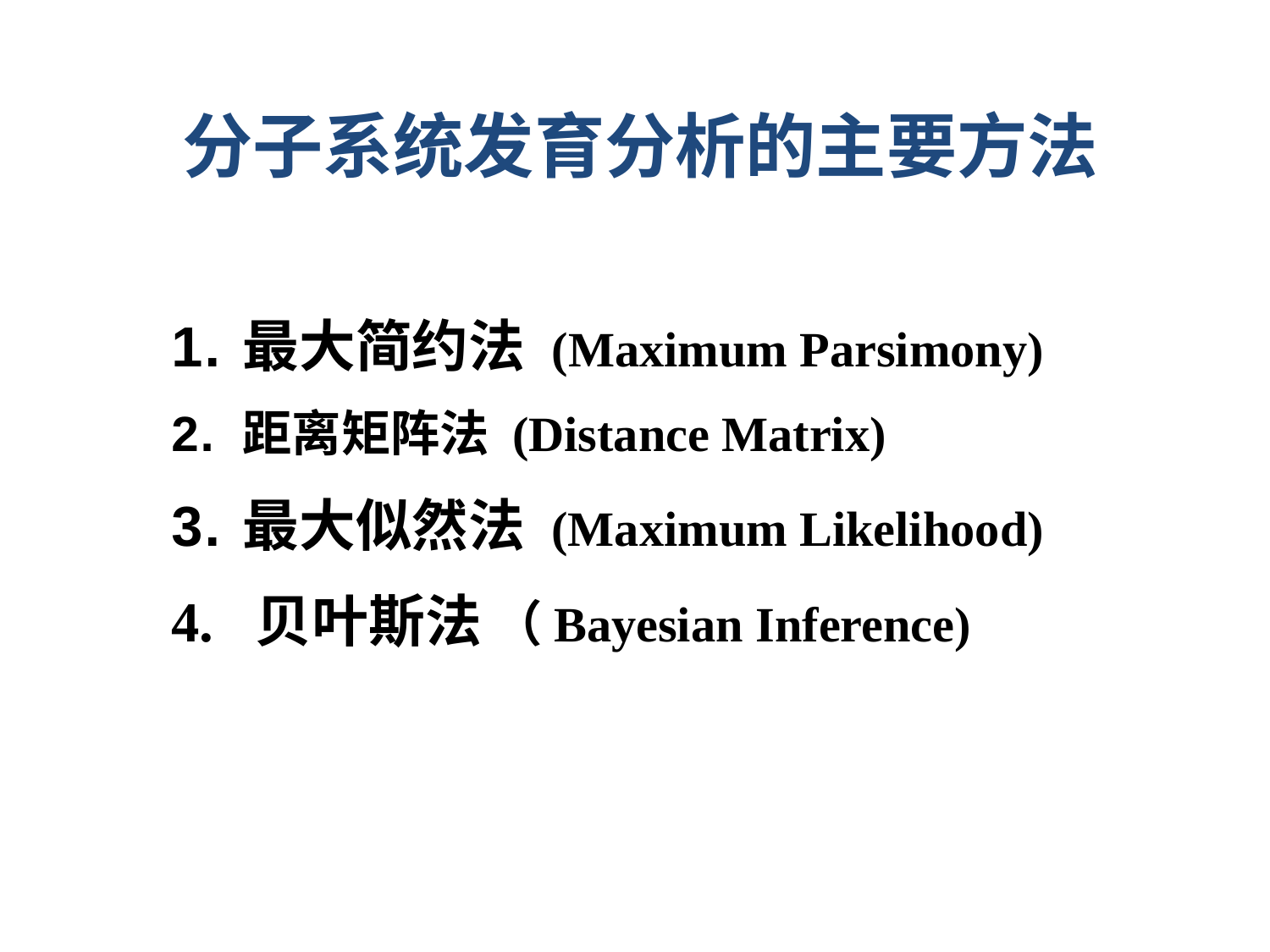

分子系统发育分析的主要方法

最大简约法 (Maximum Parsimony)
距离矩阵法 (Distance Matrix)
最大似然法 (Maximum Likelihood)
4.  贝叶斯法 （Bayesian Inference)